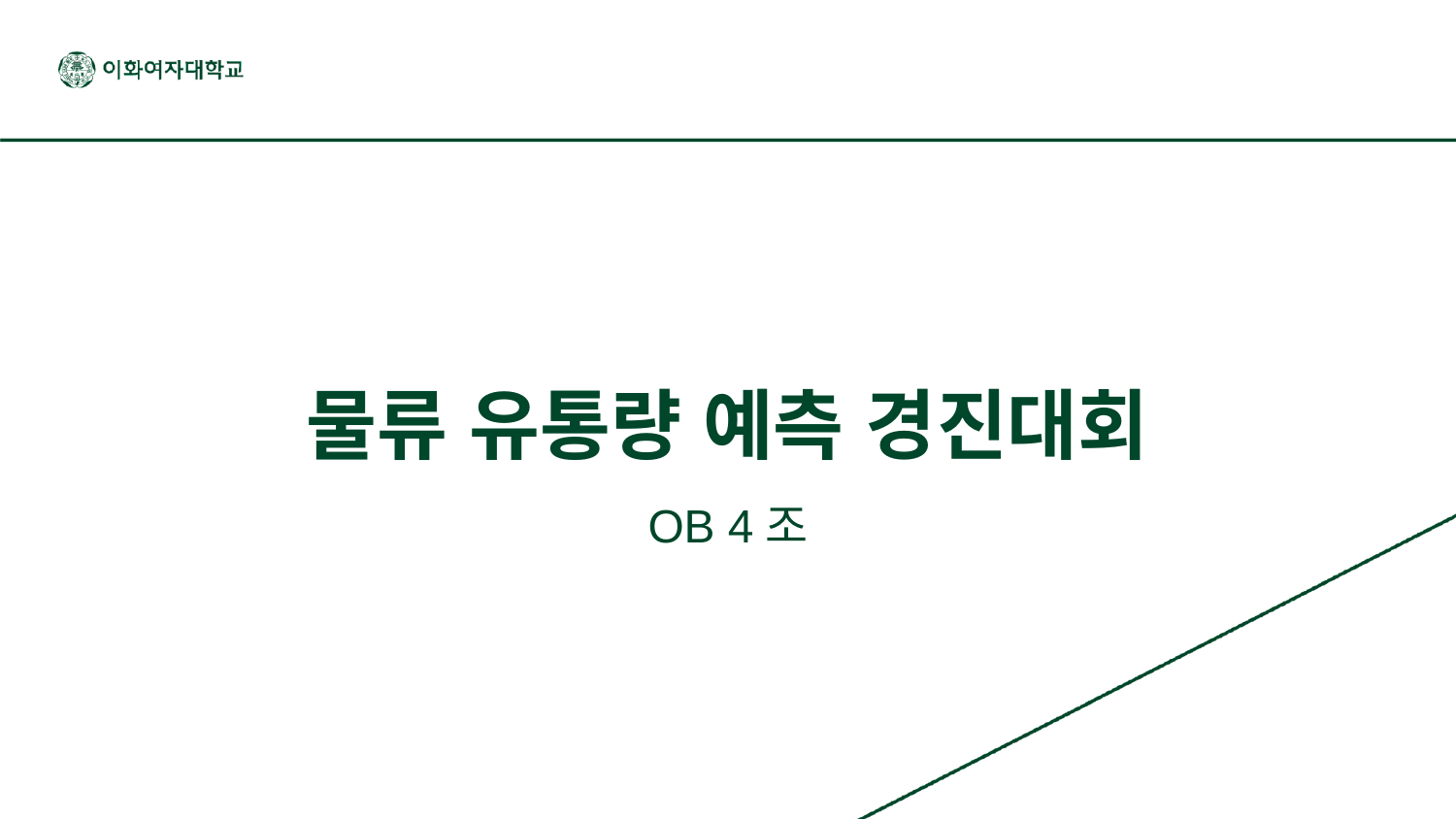

# 물류 유통량 예측 경진대회
OB 4조